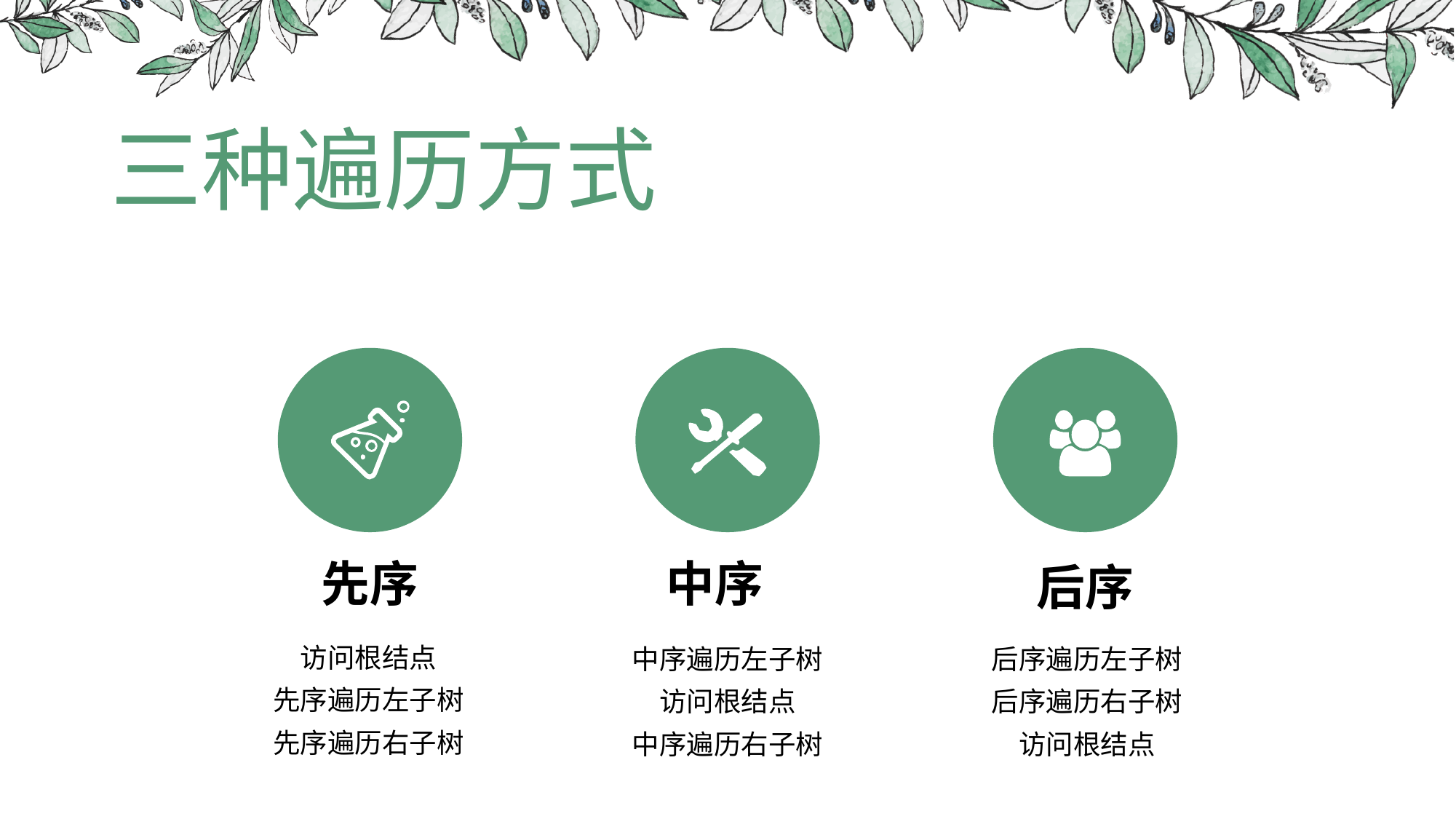

# 三种遍历方式

中序
先序
后序
访问根结点
先序遍历左子树
先序遍历右子树
中序遍历左子树
访问根结点
中序遍历右子树
后序遍历左子树
后序遍历右子树
访问根结点